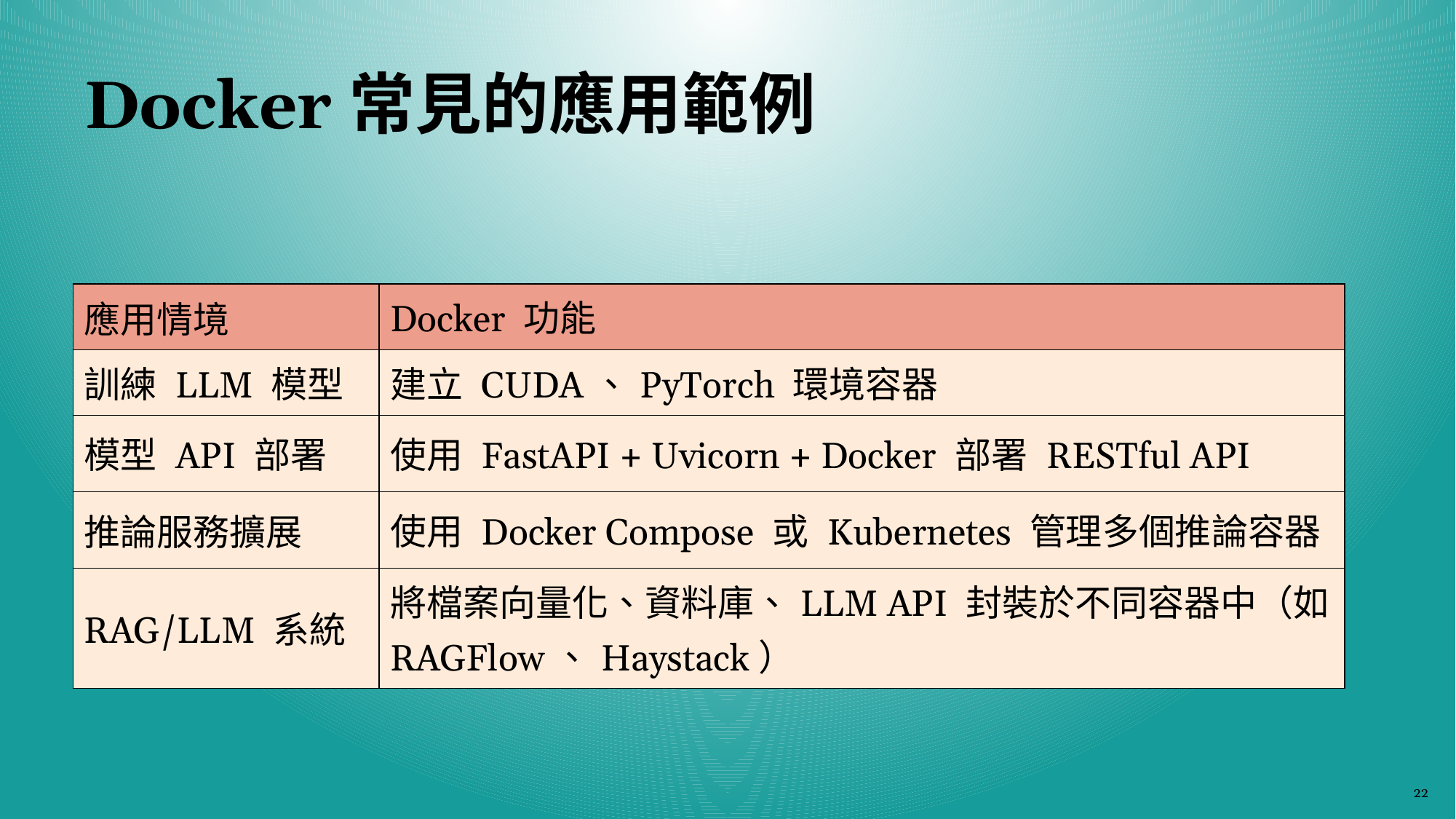

# Docker常見的應用範例
| 應用情境 | Docker 功能 |
| --- | --- |
| 訓練 LLM 模型 | 建立 CUDA、PyTorch 環境容器 |
| 模型 API 部署 | 使用 FastAPI + Uvicorn + Docker 部署 RESTful API |
| 推論服務擴展 | 使用 Docker Compose 或 Kubernetes 管理多個推論容器 |
| RAG/LLM 系統 | 將檔案向量化、資料庫、LLM API 封裝於不同容器中（如 RAGFlow、Haystack） |
22